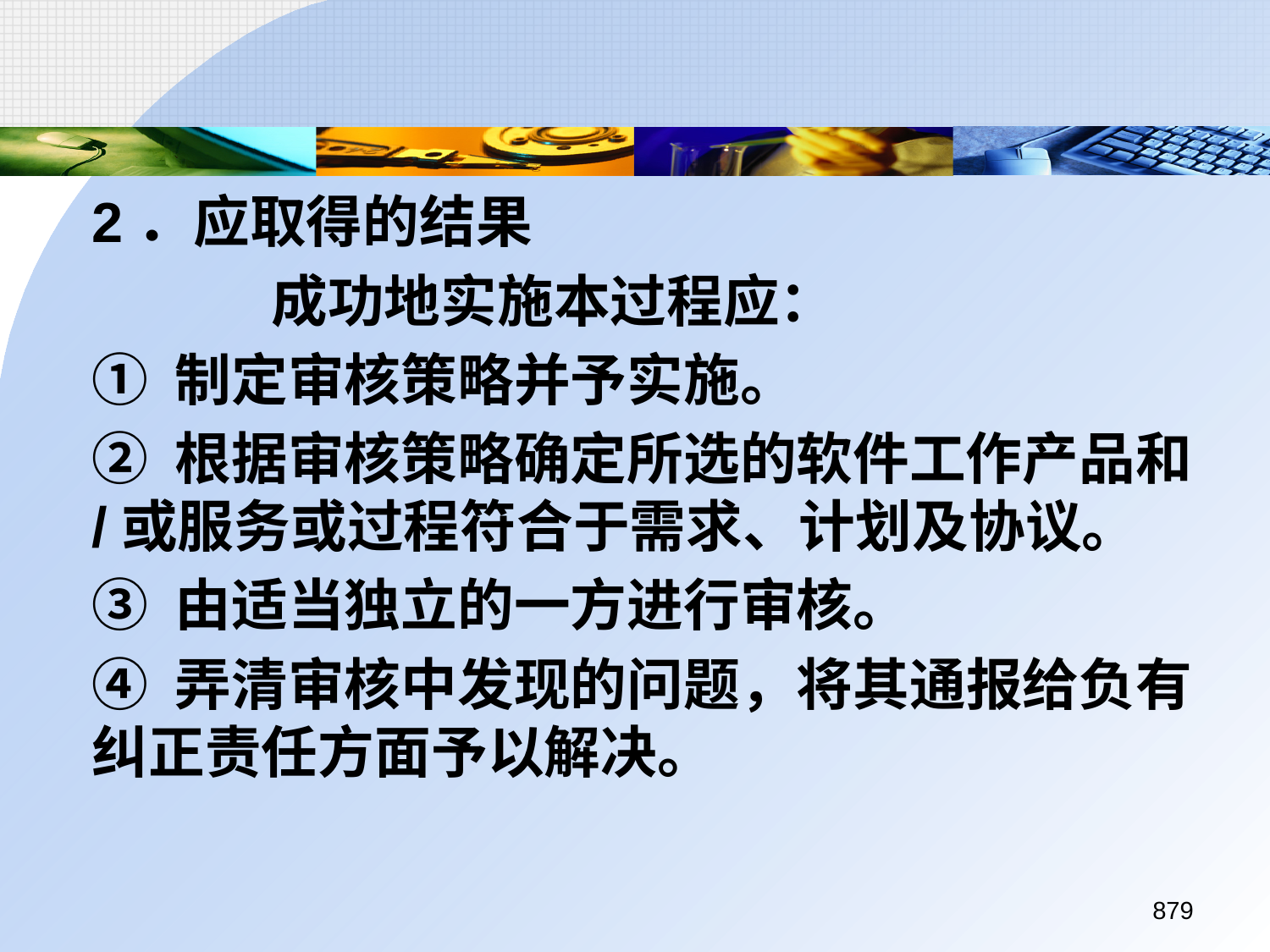

2．应取得的结果
		   成功地实施本过程应：
	① 制定审核策略并予实施。
	② 根据审核策略确定所选的软件工作产品和/或服务或过程符合于需求、计划及协议。
	③ 由适当独立的一方进行审核。
	④ 弄清审核中发现的问题，将其通报给负有纠正责任方面予以解决。

879